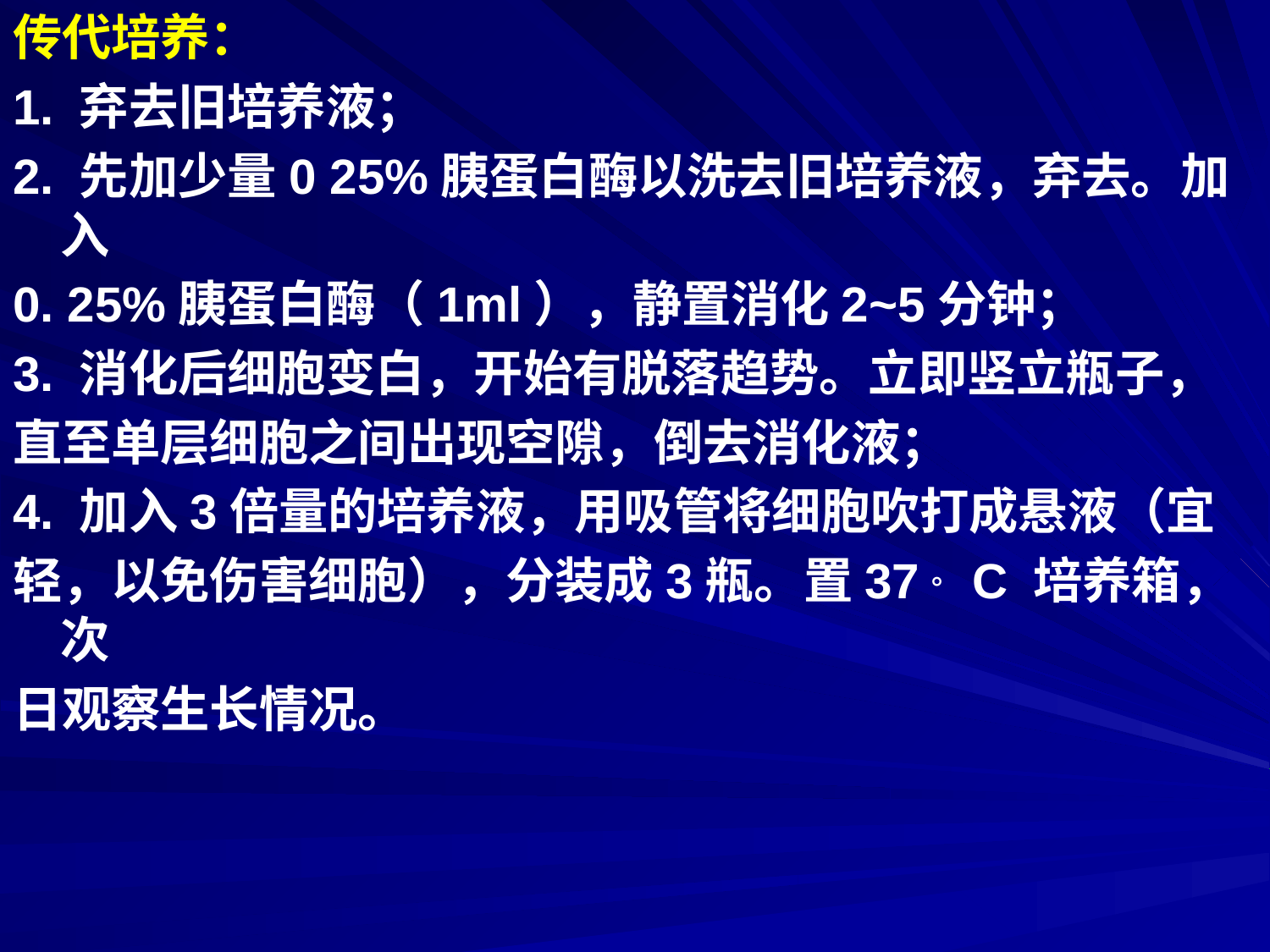

传代培养：
1. 弃去旧培养液；
2. 先加少量0 25%胰蛋白酶以洗去旧培养液，弃去。加入
0. 25%胰蛋白酶（1ml），静置消化2~5分钟；
3. 消化后细胞变白，开始有脱落趋势。立即竖立瓶子，
直至单层细胞之间出现空隙，倒去消化液；
4. 加入3倍量的培养液，用吸管将细胞吹打成悬液（宜
轻，以免伤害细胞），分装成3瓶。置37。C 培养箱，次
日观察生长情况。